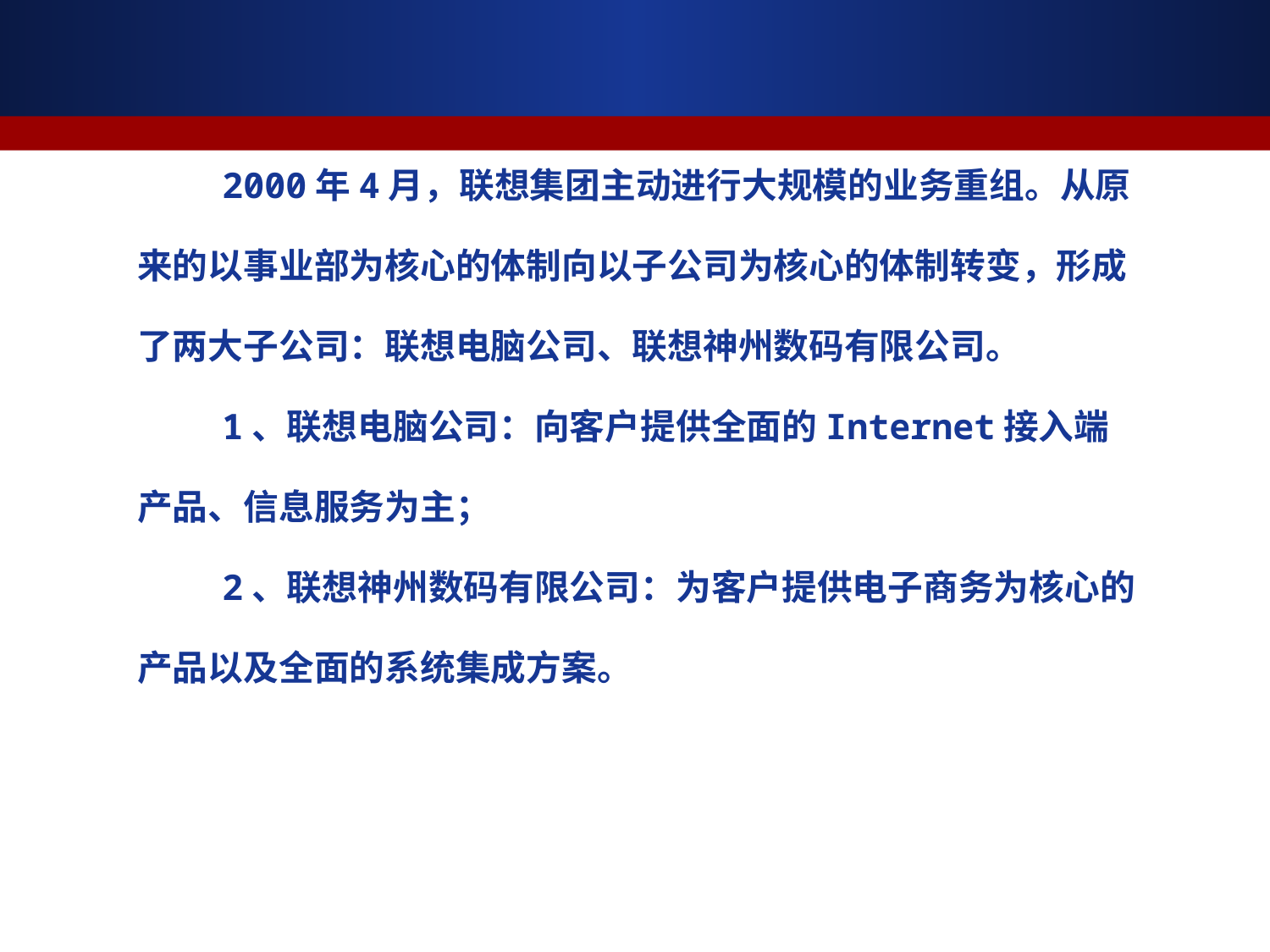

2000年4月，联想集团主动进行大规模的业务重组。从原来的以事业部为核心的体制向以子公司为核心的体制转变，形成了两大子公司：联想电脑公司、联想神州数码有限公司。
    1、联想电脑公司：向客户提供全面的Internet接入端产品、信息服务为主；
    2、联想神州数码有限公司：为客户提供电子商务为核心的产品以及全面的系统集成方案。